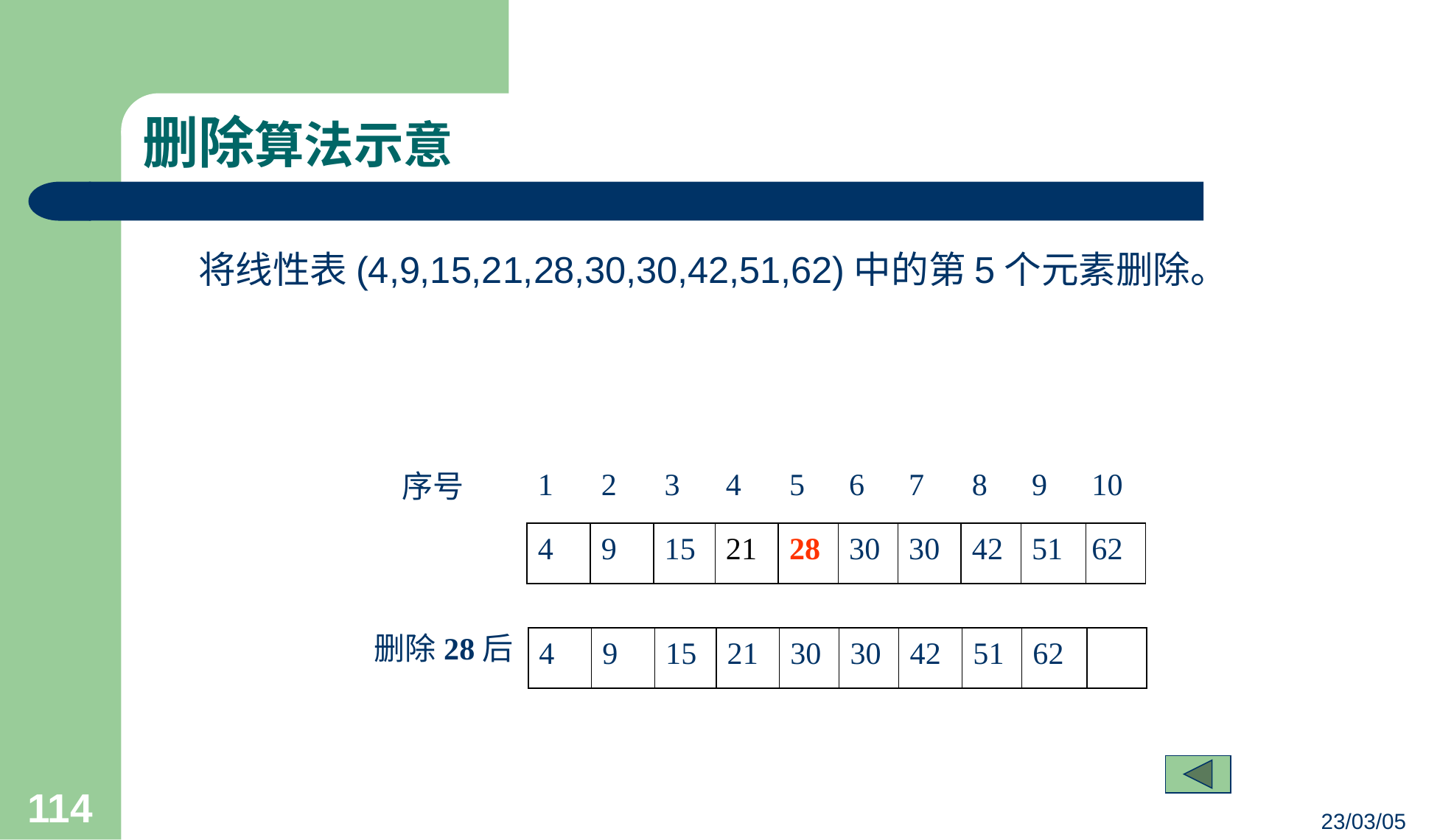

# 删除算法示意
	将线性表(4,9,15,21,28,30,30,42,51,62)中的第5个元素删除。

1
2
3
4
5
6
7
8
9
10
序号
4
9
15
21
28
30
30
42
51
62
删除28后
4
9
15
21
30
30
42
51
62

114
23/03/05